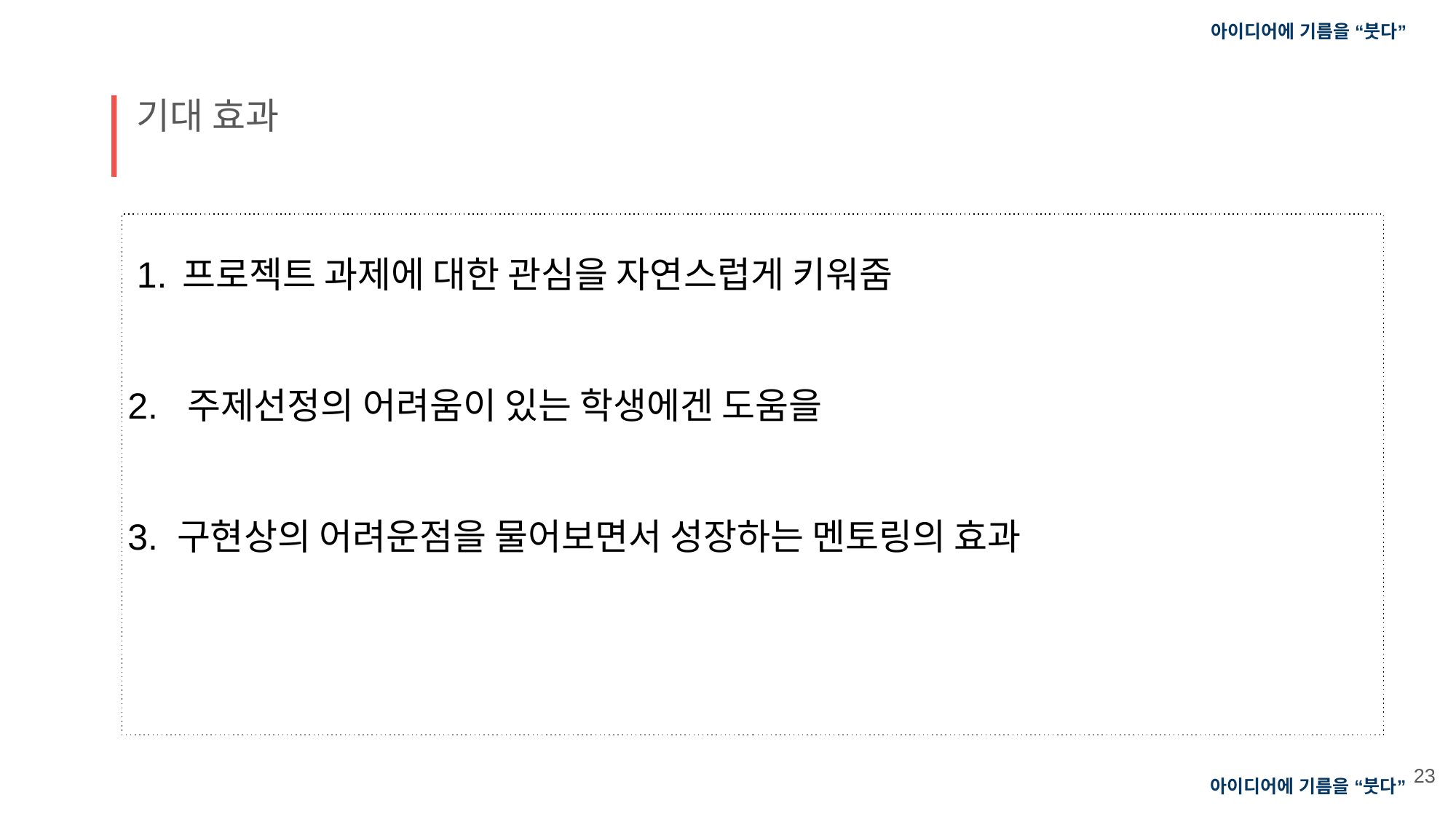

아이디어에 기름을 “붓다”
기대 효과

프로젝트 과제에 대한 관심을 자연스럽게 키워줌

2.  주제선정의 어려움이 있는 학생에겐 도움을

3. 구현상의 어려운점을 물어보면서 성장하는 멘토링의 효과
23
아이디어에 기름을 “붓다”